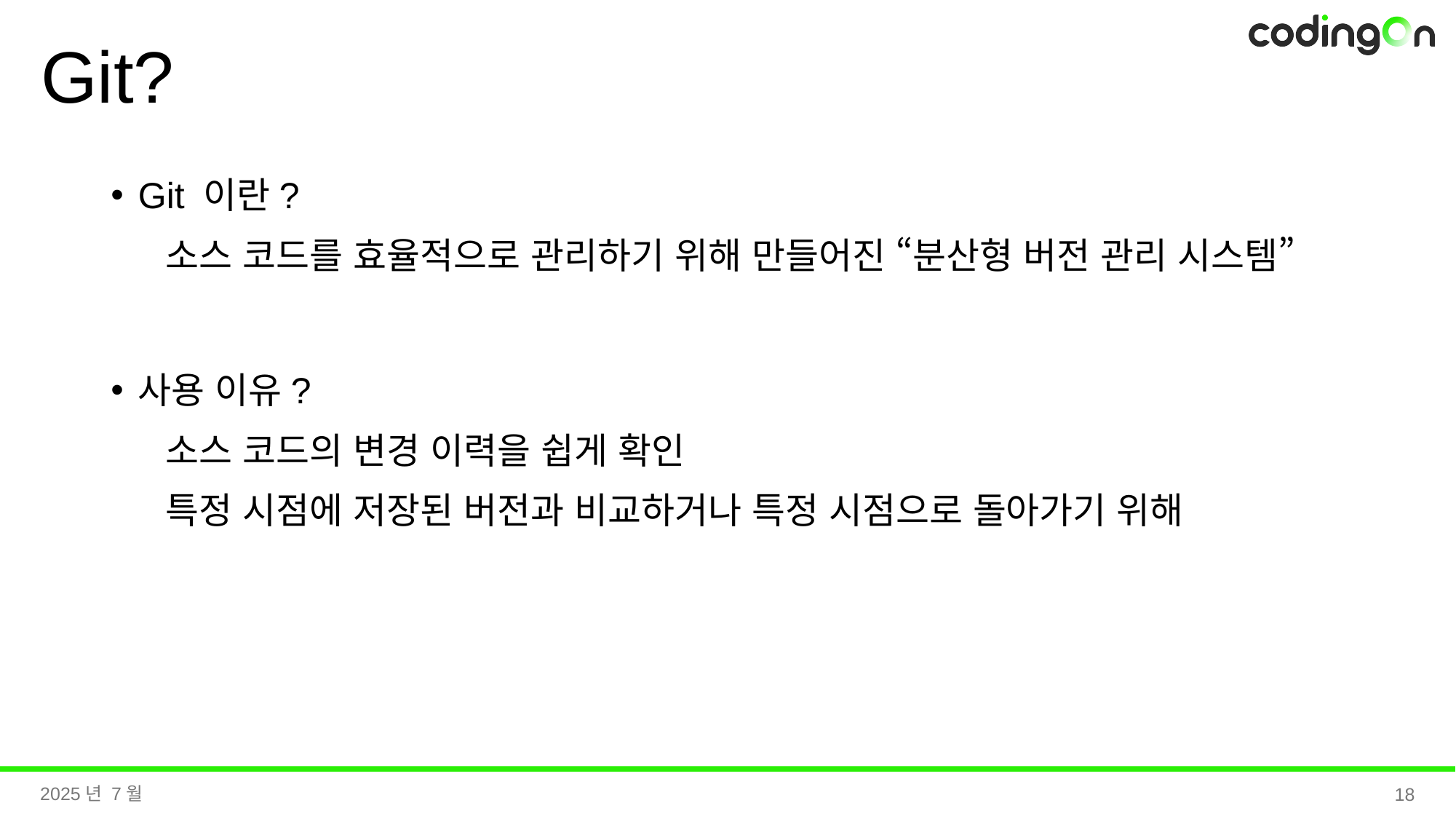

# Git?
Git 이란?
소스 코드를 효율적으로 관리하기 위해 만들어진 “분산형 버전 관리 시스템”

사용 이유?
소스 코드의 변경 이력을 쉽게 확인
특정 시점에 저장된 버전과 비교하거나 특정 시점으로 돌아가기 위해
2025년 7월
18